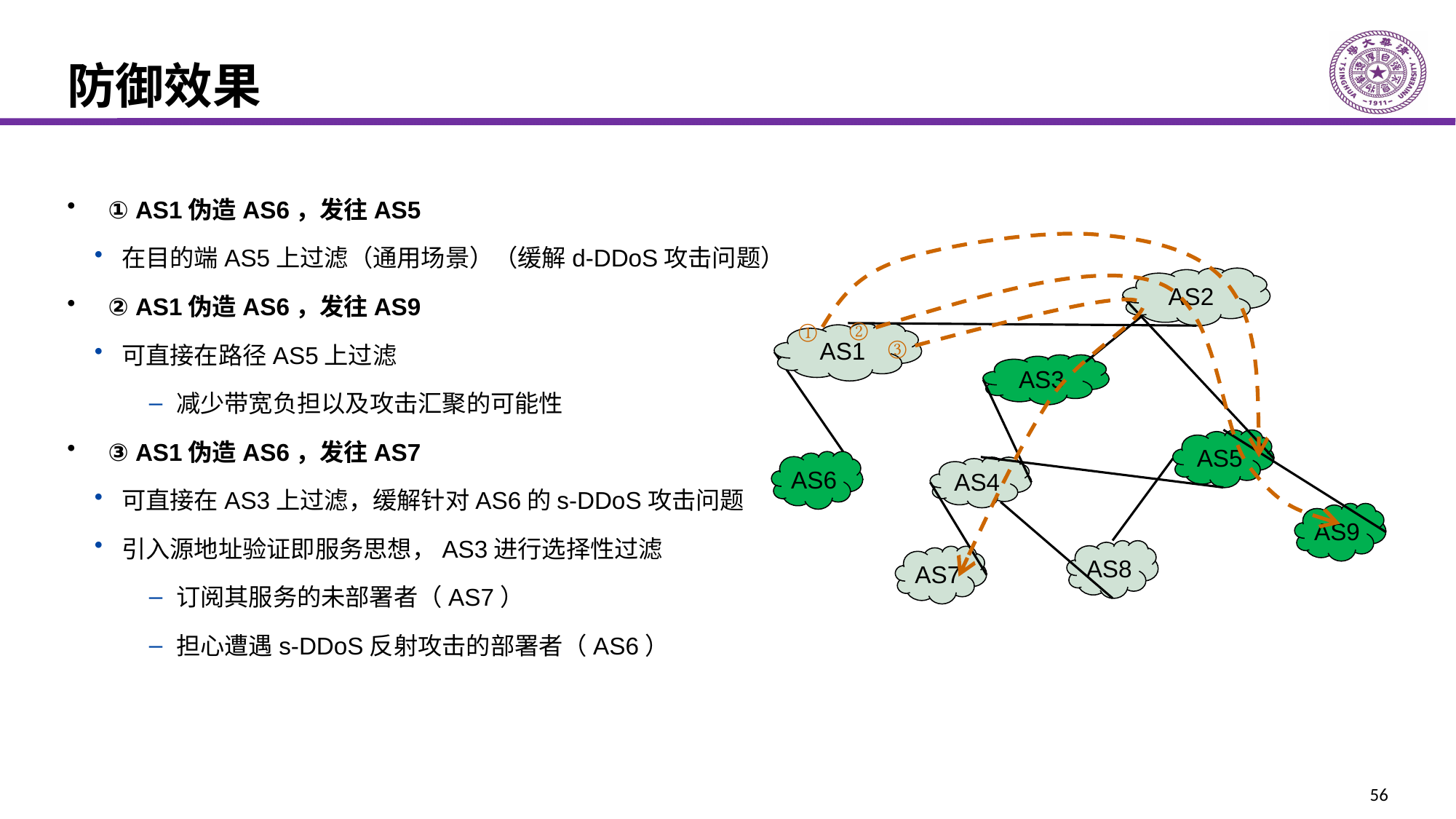

# 防御效果
① AS1伪造AS6，发往AS5
在目的端AS5上过滤（通用场景）（缓解d-DDoS攻击问题）
② AS1伪造AS6，发往AS9
可直接在路径AS5上过滤
减少带宽负担以及攻击汇聚的可能性
③ AS1伪造AS6，发往AS7
可直接在AS3上过滤，缓解针对AS6的s-DDoS攻击问题
引入源地址验证即服务思想，AS3进行选择性过滤
订阅其服务的未部署者（AS7）
担心遭遇s-DDoS反射攻击的部署者（AS6）

AS2

②
①
AS1
③
AS3
AS5
AS6
AS4
AS9
AS8
AS7